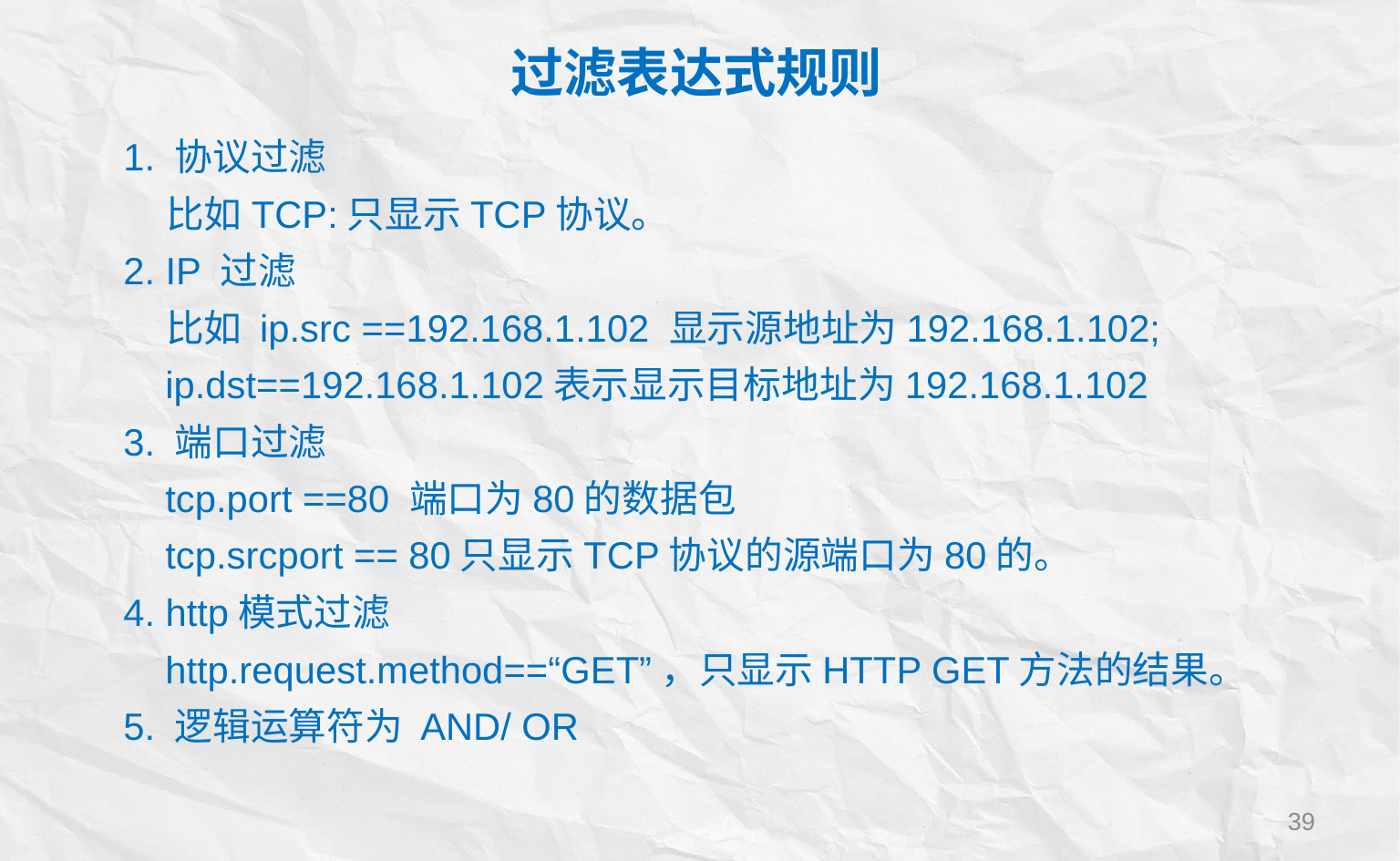

过滤表达式规则
1. 协议过滤
    比如TCP:只显示TCP协议。
2. IP 过滤
    比如 ip.src ==192.168.1.102 显示源地址为192.168.1.102;
    ip.dst==192.168.1.102表示显示目标地址为192.168.1.102
3. 端口过滤
    tcp.port ==80 端口为80的数据包
    tcp.srcport == 80只显示TCP协议的源端口为80的。
4. http模式过滤
    http.request.method==“GET”，只显示HTTP GET方法的结果。
5. 逻辑运算符为 AND/ OR

 39